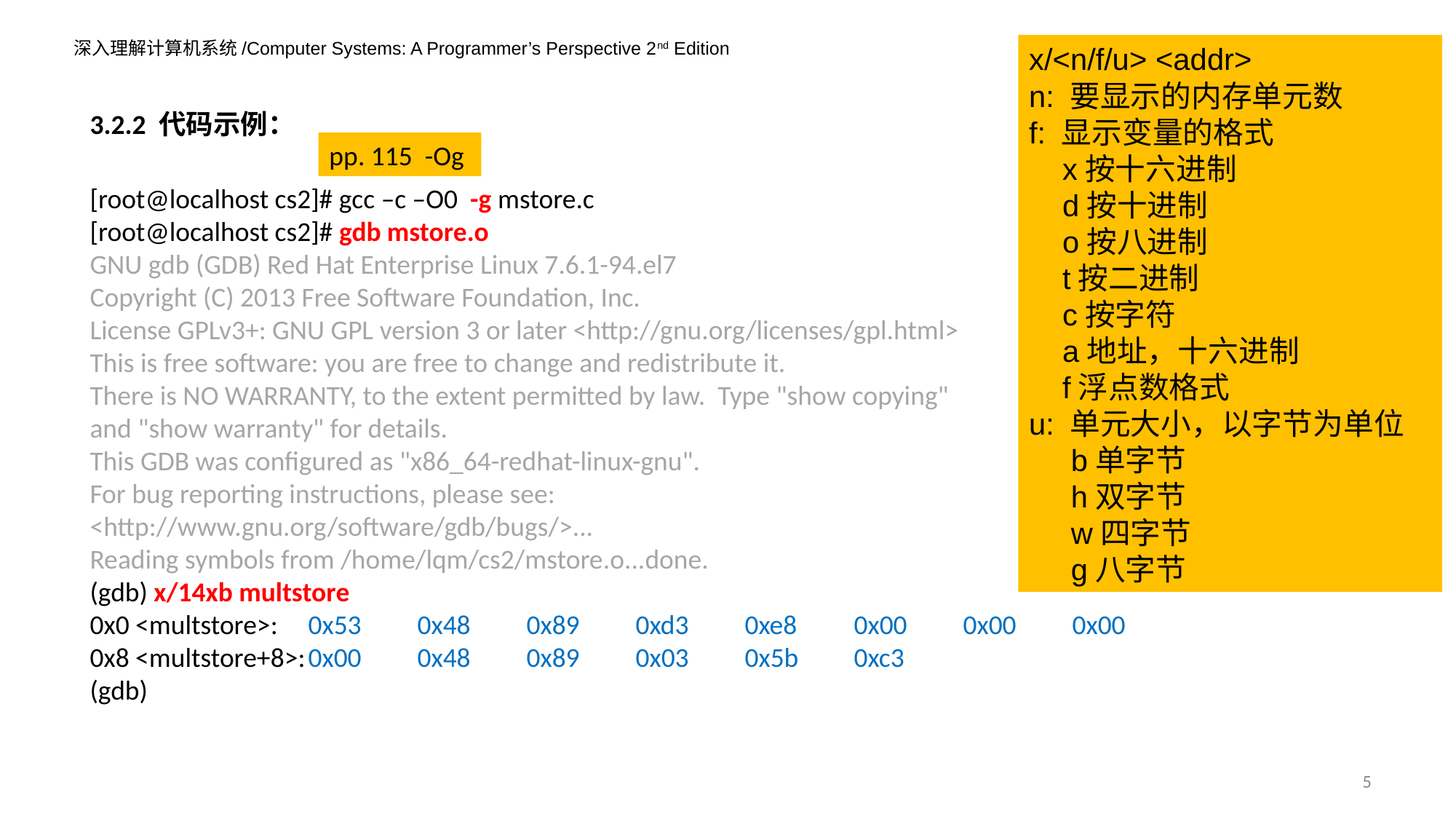

x/<n/f/u> <addr>
n: 要显示的内存单元数
f: 显示变量的格式
    x按十六进制
    d按十进制
    o按八进制
    t按二进制
    c按字符
    a地址，十六进制
    f浮点数格式
u: 单元大小，以字节为单位
     b单字节
     h双字节
     w四字节
     g八字节
3.2.2 代码示例：
pp. 115  -Og
[root@localhost cs2]# gcc –c –O0  -g mstore.c
[root@localhost cs2]# gdb mstore.o
GNU gdb (GDB) Red Hat Enterprise Linux 7.6.1-94.el7
Copyright (C) 2013 Free Software Foundation, Inc.
License GPLv3+: GNU GPL version 3 or later <http://gnu.org/licenses/gpl.html>
This is free software: you are free to change and redistribute it.
There is NO WARRANTY, to the extent permitted by law.  Type "show copying"
and "show warranty" for details.
This GDB was configured as "x86_64-redhat-linux-gnu".
For bug reporting instructions, please see:
<http://www.gnu.org/software/gdb/bugs/>...
Reading symbols from /home/lqm/cs2/mstore.o...done.
(gdb) x/14xb multstore
0x0 <multstore>:	0x53	0x48	0x89	0xd3	0xe8	0x00	0x00	0x00
0x8 <multstore+8>:	0x00	0x48	0x89	0x03	0x5b	0xc3
(gdb)
5